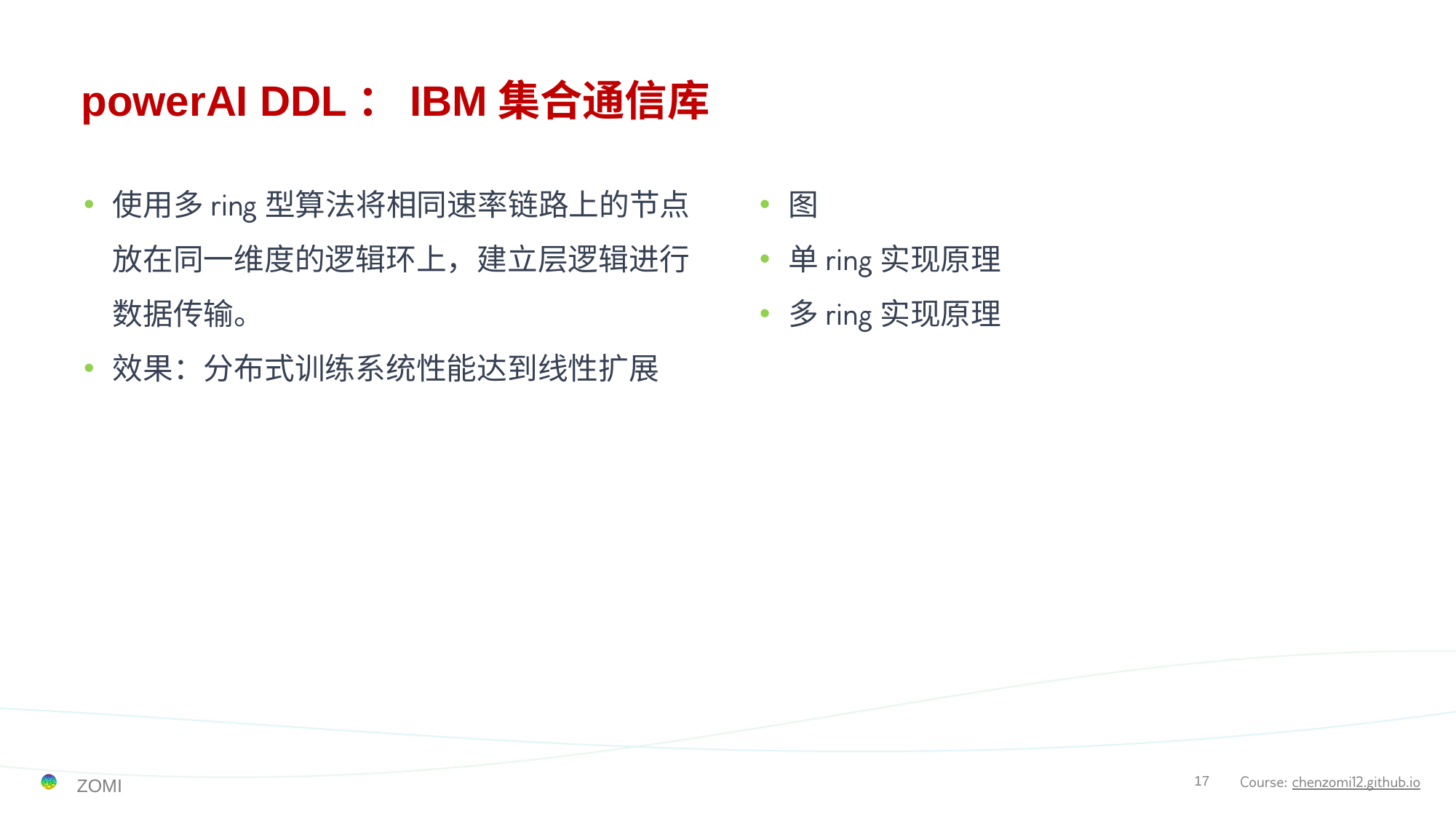

# powerAI DDL：IBM集合通信库
使用多ring型算法将相同速率链路上的节点放在同一维度的逻辑环上，建立层逻辑进行数据传输。
效果：分布式训练系统性能达到线性扩展
图
单ring实现原理
多ring实现原理